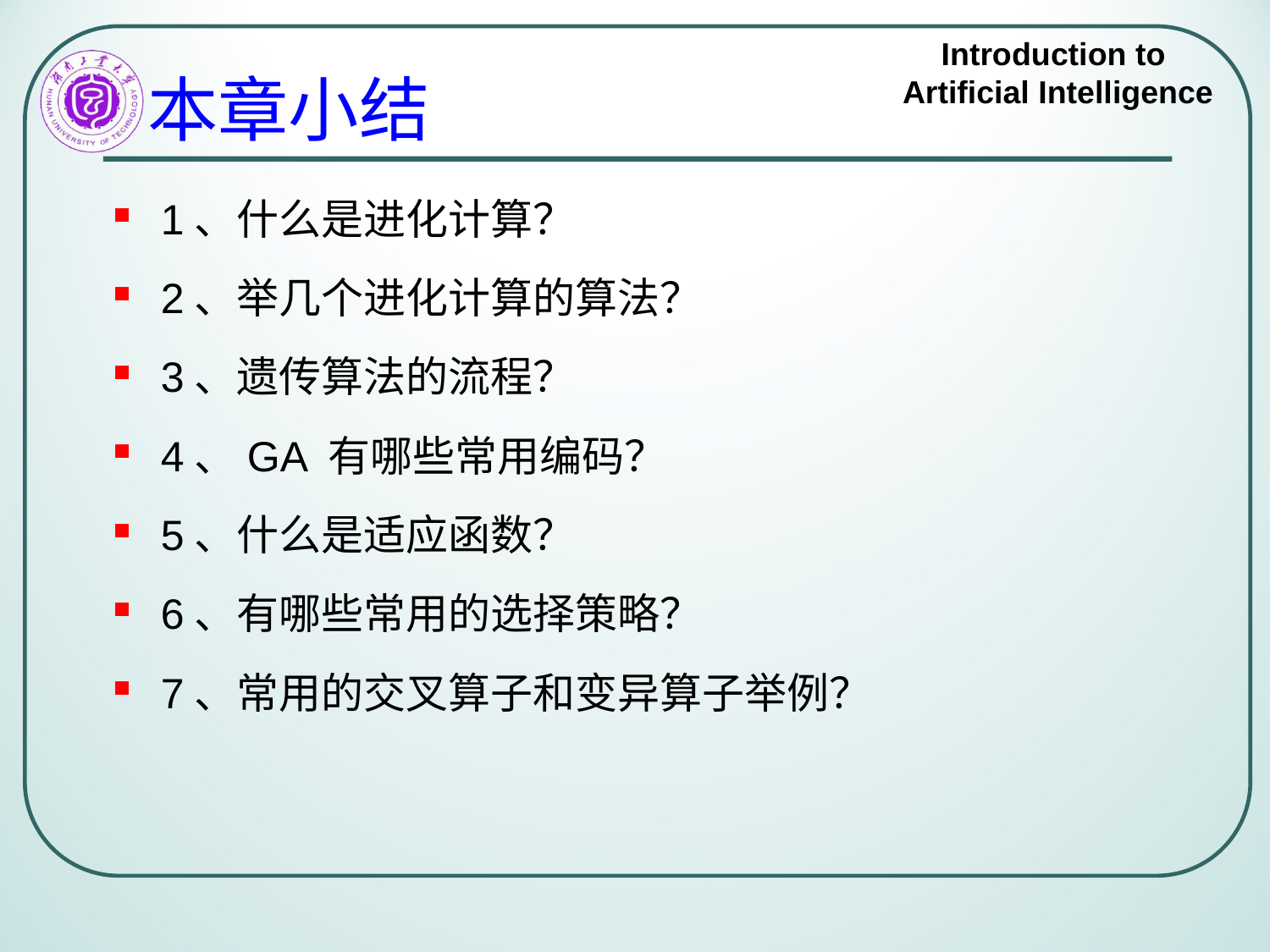

# 本章小结
1、什么是进化计算？

2、举几个进化计算的算法？

3、遗传算法的流程？

4、GA 有哪些常用编码？

5、什么是适应函数？

6、有哪些常用的选择策略？

7、常用的交叉算子和变异算子举例？